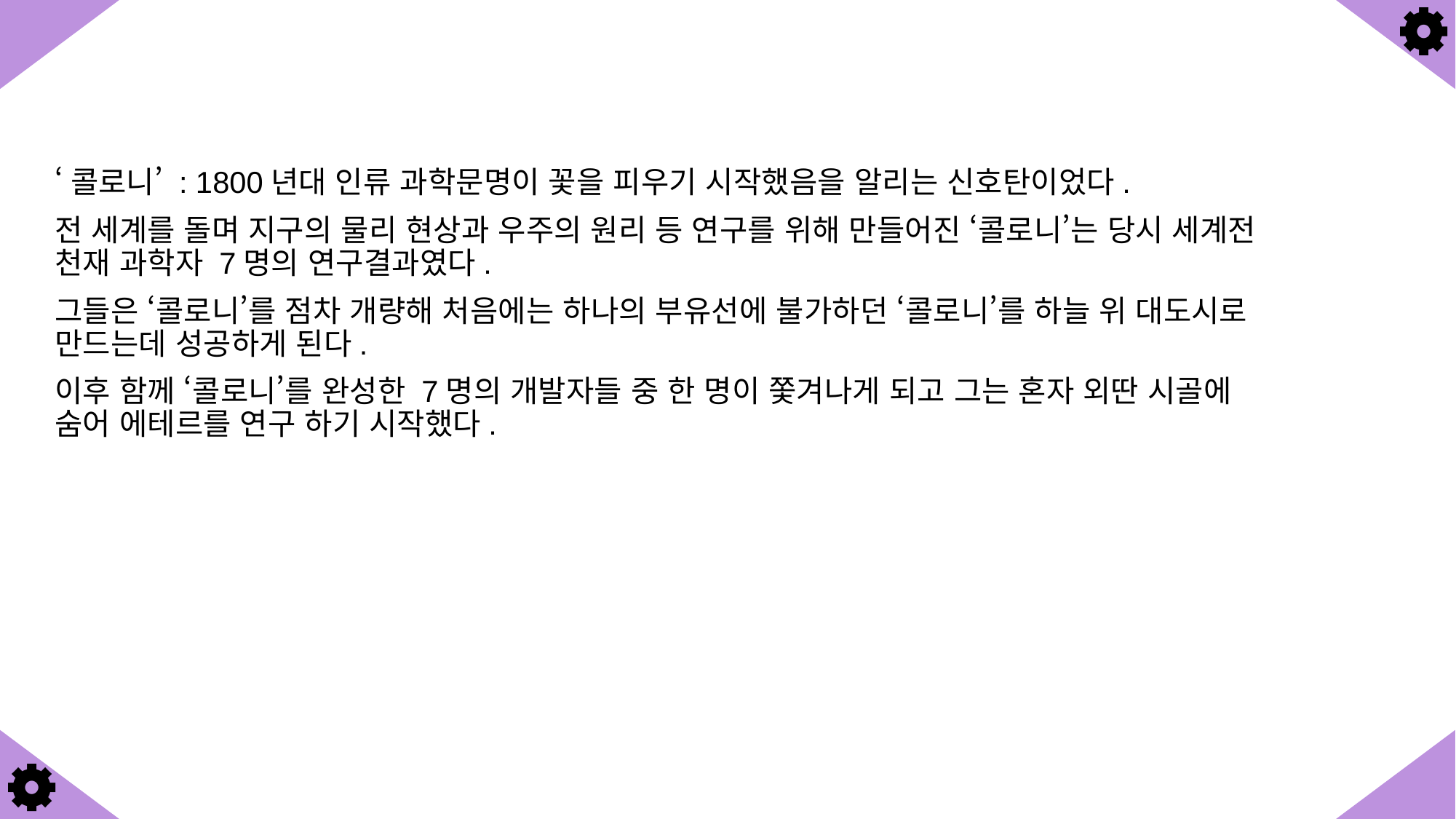

#
‘콜로니’ : 1800년대 인류 과학문명이 꽃을 피우기 시작했음을 알리는 신호탄이었다.
전 세계를 돌며 지구의 물리 현상과 우주의 원리 등 연구를 위해 만들어진 ‘콜로니’는 당시 세계전 천재 과학자 7명의 연구결과였다.
그들은 ‘콜로니’를 점차 개량해 처음에는 하나의 부유선에 불가하던 ‘콜로니’를 하늘 위 대도시로 만드는데 성공하게 된다.
이후 함께 ‘콜로니’를 완성한 7명의 개발자들 중 한 명이 쫓겨나게 되고 그는 혼자 외딴 시골에 숨어 에테르를 연구 하기 시작했다.